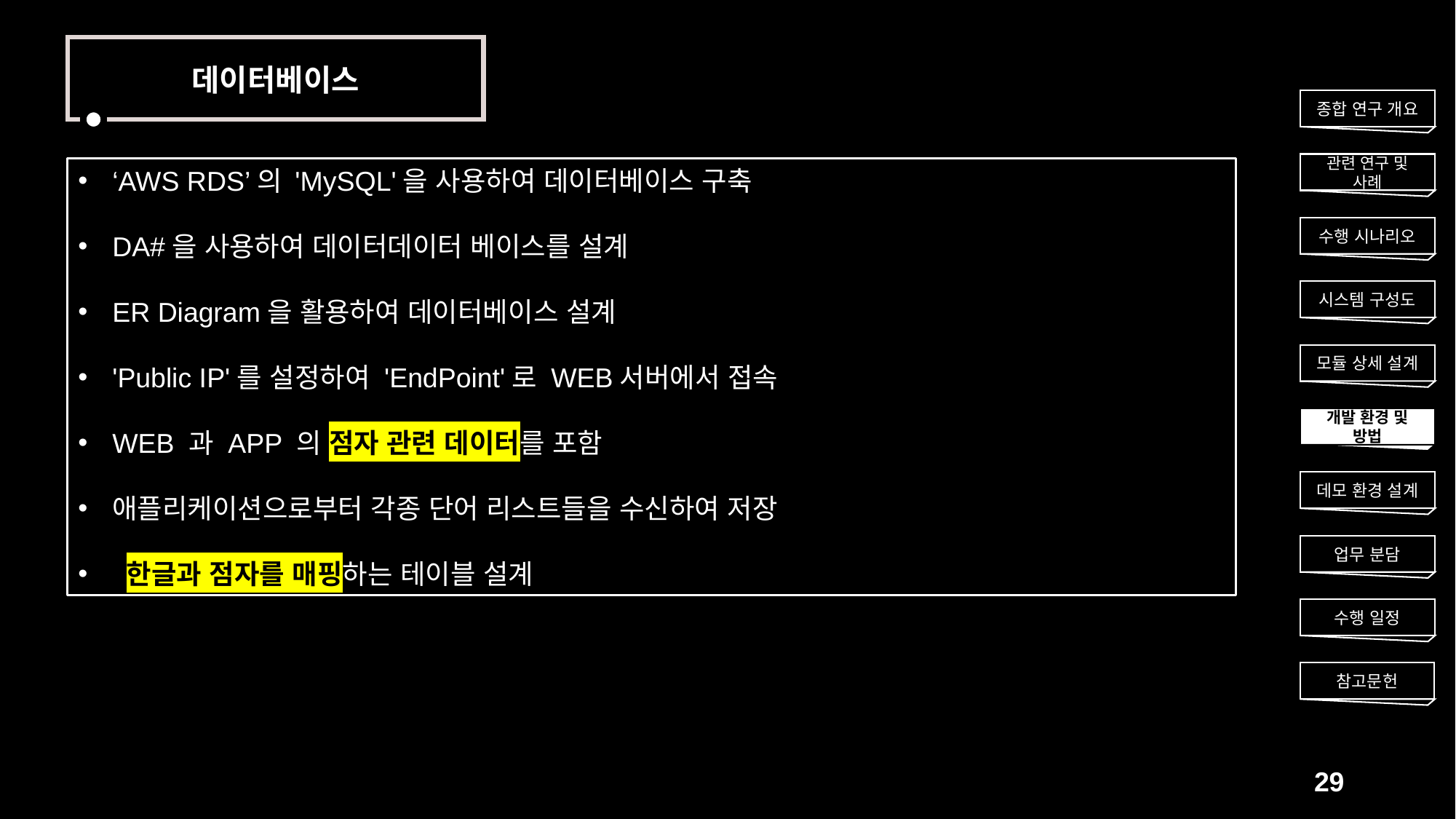

데이터베이스
종합 연구 개요

관련 연구 및 사례

‘AWS RDS’의 'MySQL'을 사용하여 데이터베이스 구축

DA#을 사용하여 데이터데이터 베이스를 설계D

ER Diagram을 활용하여 데이터베이스 설계
ADA# 기본 모델 설계# 기본 모델 설계
'Public IP'를 설정하여 'EndPoint'로 WEB서버에서 접속

WEB 과 APP 의 점자 관련 데이터를 포함

애플리케이션으로부터 각종 단어 리스트들을 수신하여 저장

 한글과 점자를 매핑하는 테이블 설계
수행 시나리오

시스템 구성도

모듈 상세 설계

개발 환경 및 방법

데모 환경 설계

업무 분담

수행 일정

참고문헌

29